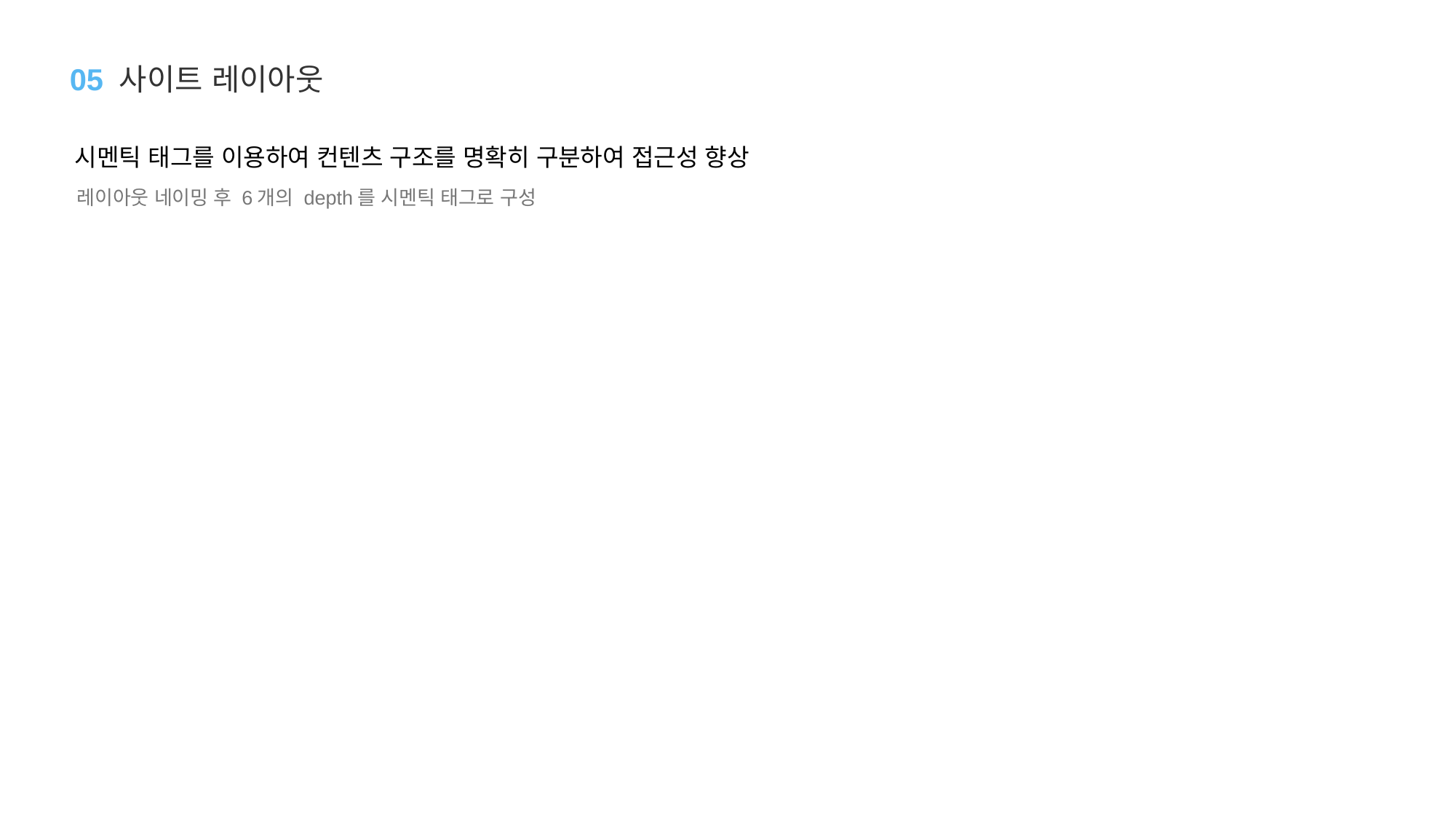

05 사이트 레이아웃
시멘틱 태그를 이용하여 컨텐츠 구조를 명확히 구분하여 접근성 향상
레이아웃 네이밍 후 6개의 depth를 시멘틱 태그로 구성